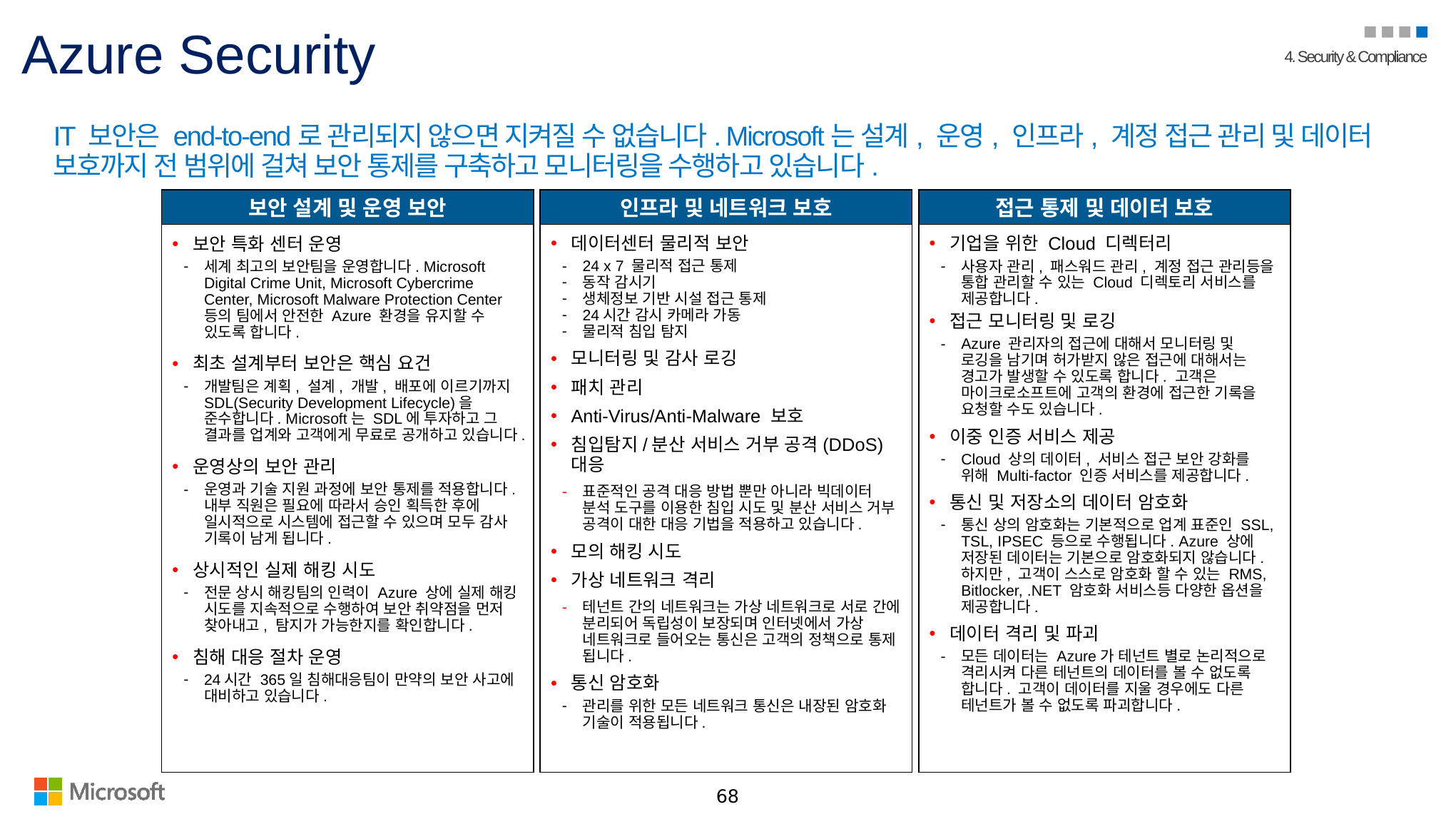

# Azure Security

 Microsoft Azure 구성
6. 보안
IT 보안은 end-to-end로 관리되지 않으면 지켜질 수 없습니다. Microsoft는 설계, 운영, 인프라, 계정 접근 관리 및 데이터 보호까지 전 범위에 걸쳐 보안 통제를 구축하고 모니터링을 수행하고 있습니다.

보안 설계 및 운영 보안
인프라 및 네트워크 보호
접근 통제 및 데이터 보호
데이터센터 물리적 보안
24 x 7 물리적 접근 통제
동작 감시기
생체정보 기반 시설 접근 통제
24시간 감시 카메라 가동
물리적 침입 탐지
모니터링 및 감사 로깅
패치 관리
Anti-Virus/Anti-Malware 보호
침입탐지/분산 서비스 거부 공격(DDoS) 대응
표준적인 공격 대응 방법 뿐만 아니라 빅데이터 분석 도구를 이용한 침입 시도 및 분산 서비스 거부 공격이 대한 대응 기법을 적용하고 있습니다.
모의 해킹 시도
가상 네트워크 격리
테넌트 간의 네트워크는 가상 네트워크로 서로 간에 분리되어 독립성이 보장되며 인터넷에서 가상 네트워크로 들어오는 통신은 고객의 정책으로 통제 됩니다.
통신 암호화
관리를 위한 모든 네트워크 통신은 내장된 암호화 기술이 적용됩니다.
기업을 위한 Cloud 디렉터리
사용자 관리, 패스워드 관리, 계정 접근 관리등을 통합 관리할 수 있는 Cloud 디렉토리 서비스를 제공합니다.
접근 모니터링 및 로깅
Azure 관리자의 접근에 대해서 모니터링 및 로깅을 남기며 허가받지 않은 접근에 대해서는 경고가 발생할 수 있도록 합니다. 고객은 마이크로소프트에 고객의 환경에 접근한 기록을 요청할 수도 있습니다.
이중 인증 서비스 제공
Cloud 상의 데이터, 서비스 접근 보안 강화를 위해 Multi-factor 인증 서비스를 제공합니다.
통신 및 저장소의 데이터 암호화
통신 상의 암호화는 기본적으로 업계 표준인 SSL, TSL, IPSEC 등으로 수행됩니다. Azure 상에 저장된 데이터는 기본으로 암호화되지 않습니다. 하지만, 고객이 스스로 암호화 할 수 있는 RMS, Bitlocker, .NET 암호화 서비스등 다양한 옵션을 제공합니다.
데이터 격리 및 파괴
모든 데이터는 Azure가 테넌트 별로 논리적으로 격리시켜 다른 테넌트의 데이터를 볼 수 없도록 합니다. 고객이 데이터를 지울 경우에도 다른 테넌트가 볼 수 없도록 파괴합니다.

보안 특화 센터 운영
세계 최고의 보안팀을 운영합니다. Microsoft Digital Crime Unit, Microsoft Cybercrime Center, Microsoft Malware Protection Center등의 팀에서 안전한 Azure 환경을 유지할 수 있도록 합니다.
최초 설계부터 보안은 핵심 요건
개발팀은 계획, 설계, 개발, 배포에 이르기까지 SDL(Security Development Lifecycle)을 준수합니다. Microsoft는 SDL에 투자하고 그 결과를 업계와 고객에게 무료로 공개하고 있습니다.
운영상의 보안 관리
운영과 기술 지원 과정에 보안 통제를 적용합니다. 내부 직원은 필요에 따라서 승인 획득한 후에 일시적으로 시스템에 접근할 수 있으며 모두 감사 기록이 남게 됩니다.
상시적인 실제 해킹 시도
전문 상시 해킹팀의 인력이 Azure 상에 실제 해킹 시도를 지속적으로 수행하여 보안 취약점을 먼저 찾아내고, 탐지가 가능한지를 확인합니다.
침해 대응 절차 운영
24시간 365일 침해대응팀이 만약의 보안 사고에 대비하고 있습니다.